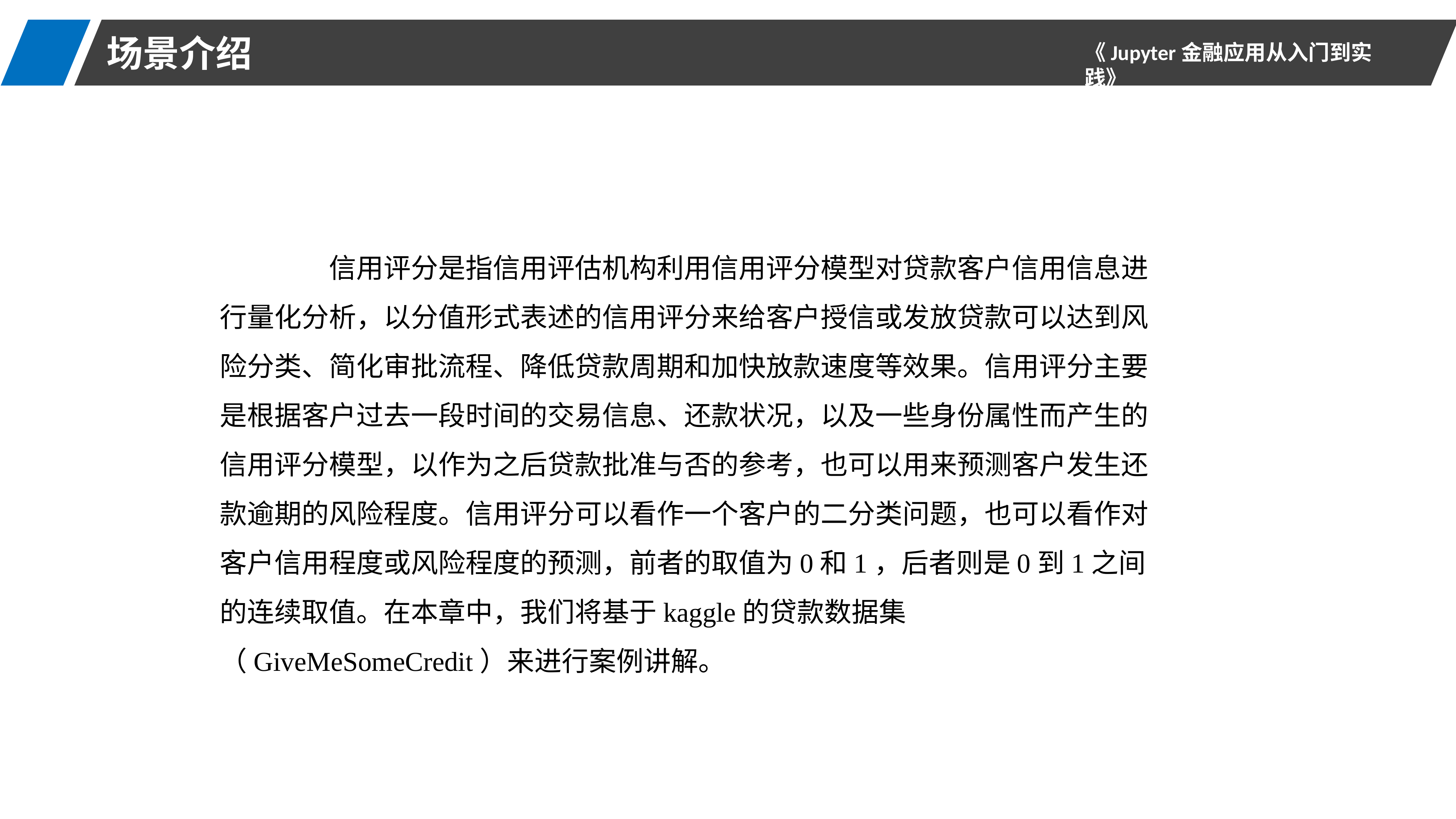

场景介绍
		信用评分是指信用评估机构利用信用评分模型对贷款客户信用信息进行量化分析，以分值形式表述的信用评分来给客户授信或发放贷款可以达到风险分类、简化审批流程、降低贷款周期和加快放款速度等效果。信用评分主要是根据客户过去一段时间的交易信息、还款状况，以及一些身份属性而产生的信用评分模型，以作为之后贷款批准与否的参考，也可以用来预测客户发生还款逾期的风险程度。信用评分可以看作一个客户的二分类问题，也可以看作对客户信用程度或风险程度的预测，前者的取值为0和1，后者则是0到1之间的连续取值。在本章中，我们将基于kaggle的贷款数据集（GiveMeSomeCredit）来进行案例讲解。